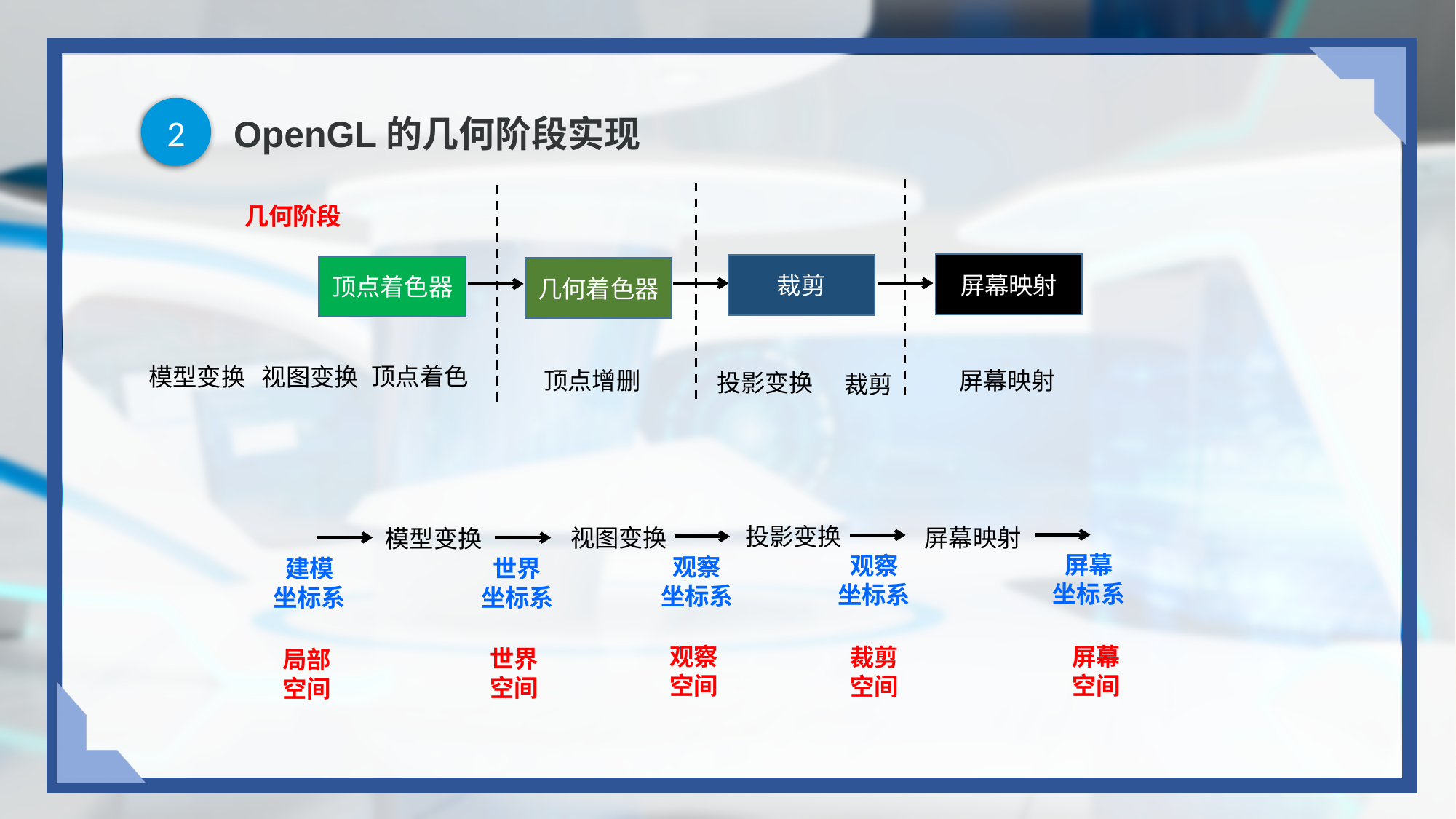

2
# OpenGL的几何阶段实现
几何阶段
屏幕映射
裁剪
顶点着色器
几何着色器
顶点着色
模型变换   视图变换

屏幕映射
顶点增删
投影变换
裁剪
投影变换
视图变换
屏幕映射
模型变换
屏幕
坐标系
观察
坐标系
观察
坐标系
世界
坐标系
建模
坐标系
观察
空间
屏幕
空间
裁剪
空间
世界
空间
局部
空间